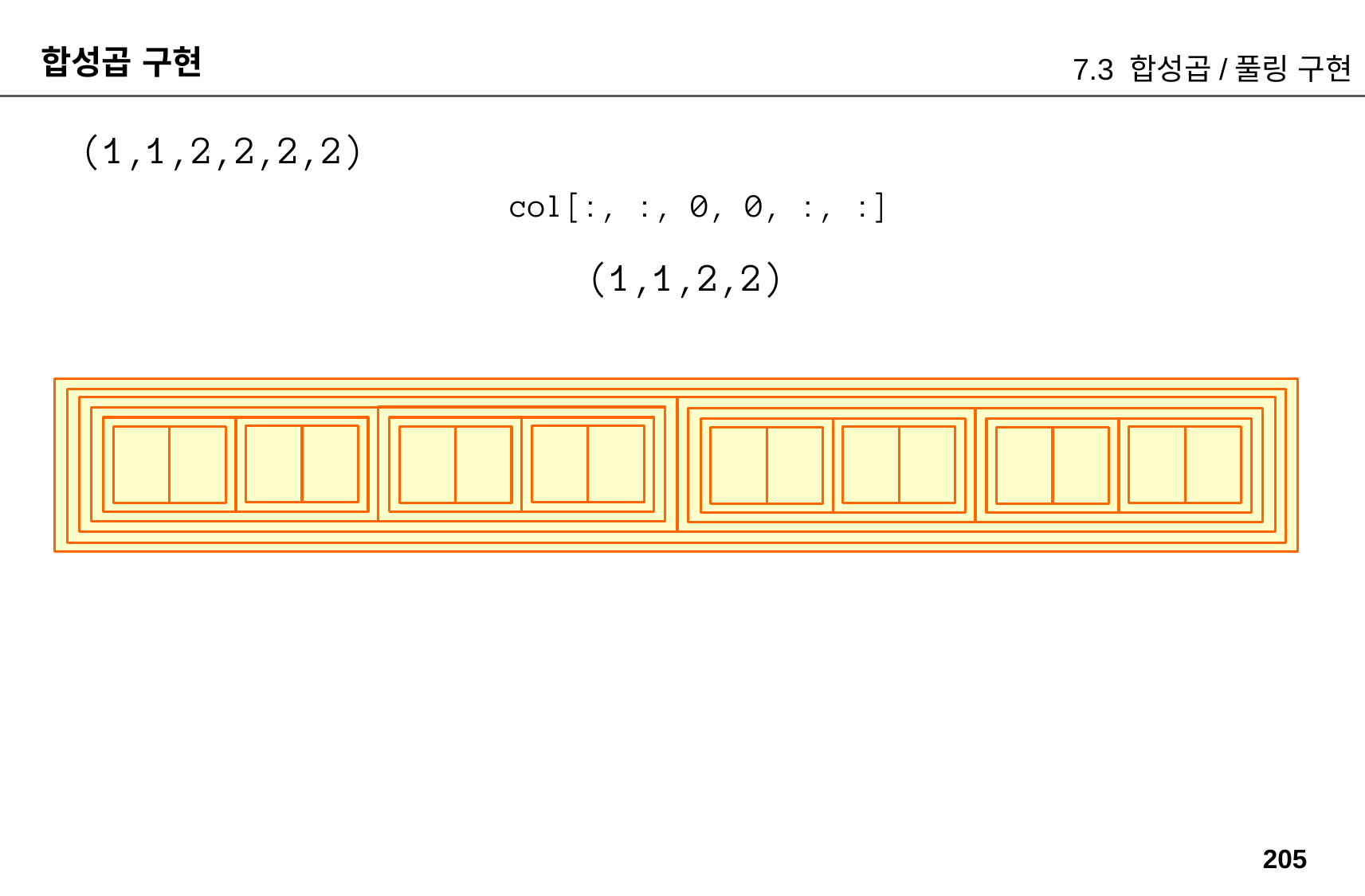

합성곱 구현
7.3 합성곱/풀링 구현
(1,1,2,2,2,2)
col[:, :, 0, 0, :, :]
(1,1,2,2)